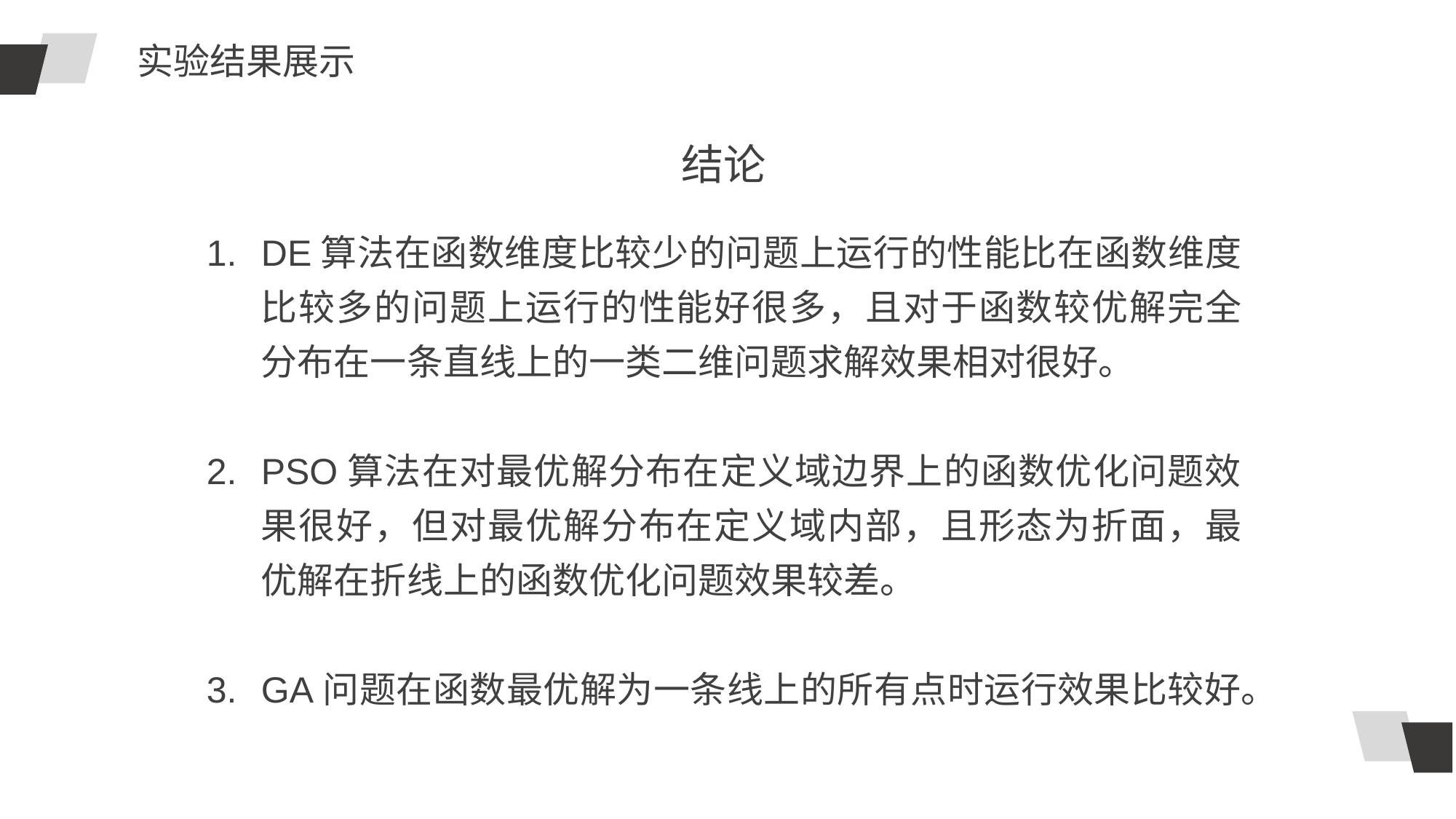

实验结果展示
结论
DE算法在函数维度比较少的问题上运行的性能比在函数维度比较多的问题上运行的性能好很多，且对于函数较优解完全分布在一条直线上的一类二维问题求解效果相对很好。

PSO算法在对最优解分布在定义域边界上的函数优化问题效果很好，但对最优解分布在定义域内部，且形态为折面，最优解在折线上的函数优化问题效果较差。

GA问题在函数最优解为一条线上的所有点时运行效果比较好。